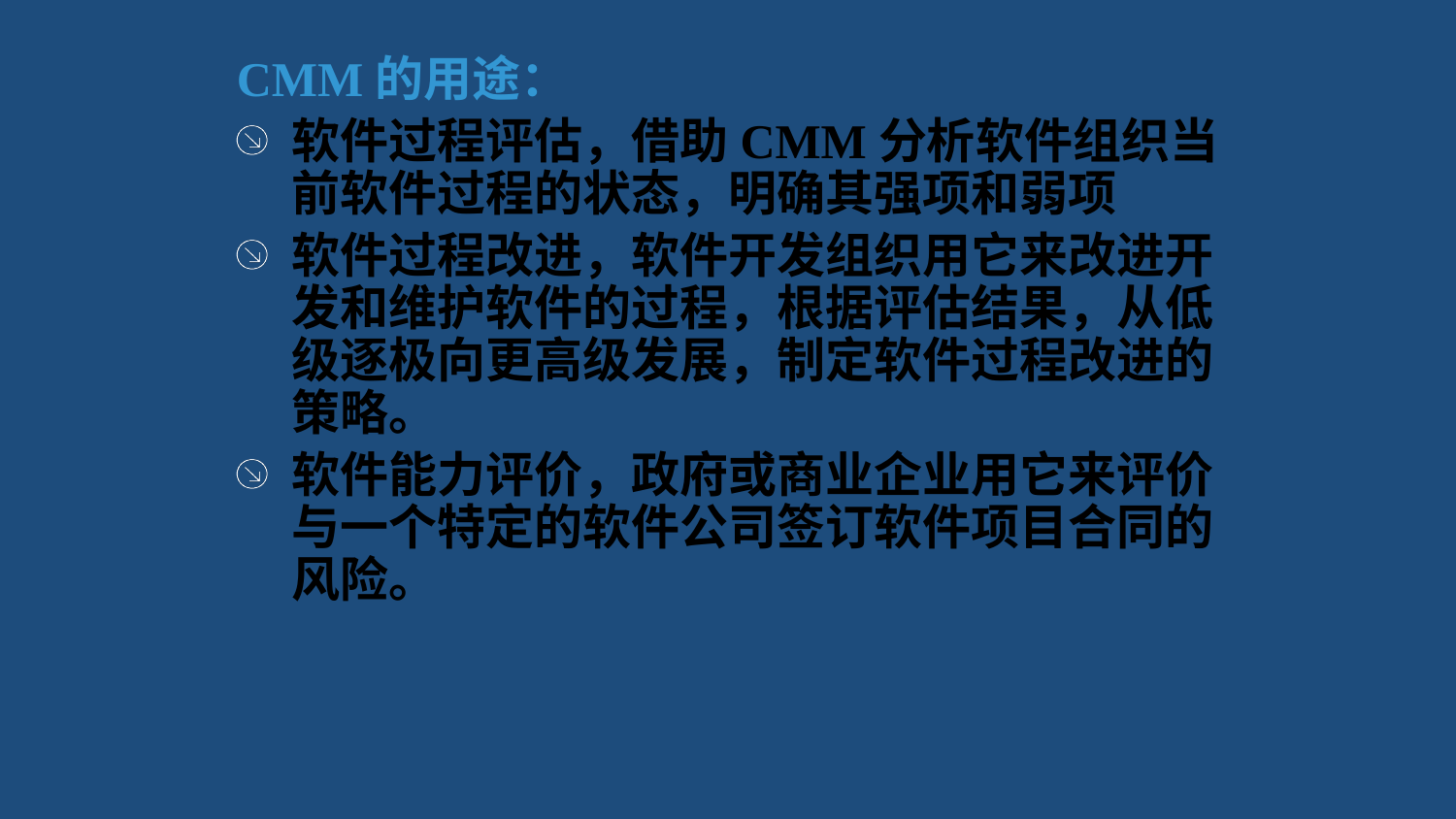

CMM的用途：
软件过程评估，借助CMM分析软件组织当前软件过程的状态，明确其强项和弱项
软件过程改进，软件开发组织用它来改进开发和维护软件的过程，根据评估结果，从低级逐极向更高级发展，制定软件过程改进的策略。
软件能力评价，政府或商业企业用它来评价与一个特定的软件公司签订软件项目合同的风险。